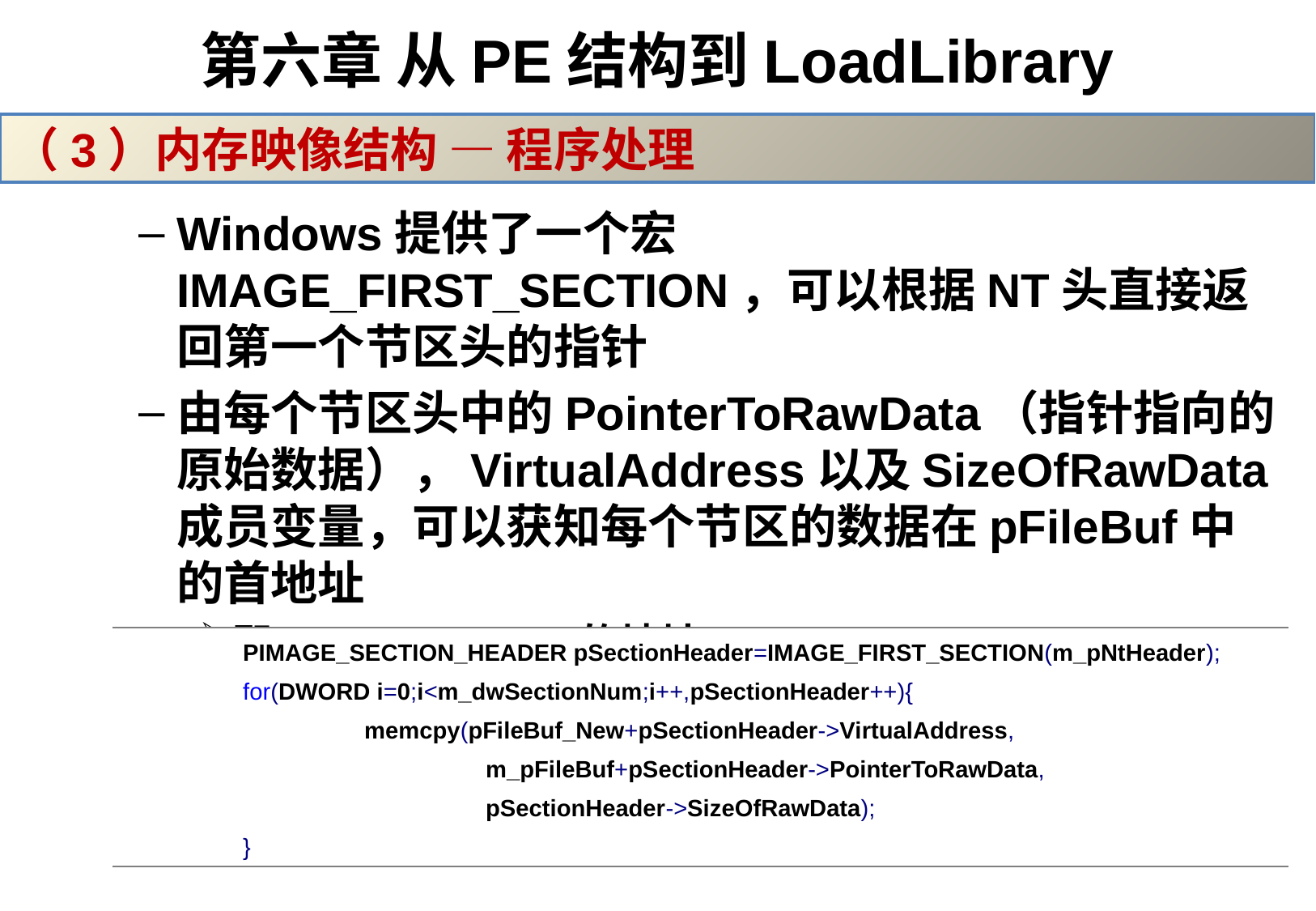

# 第六章 从PE结构到LoadLibrary
（3）内存映像结构 — 程序处理
Windows提供了一个宏IMAGE_FIRST_SECTION，可以根据NT头直接返回第一个节区头的指针
由每个节区头中的PointerToRawData（指针指向的原始数据），VirtualAddress以及SizeOfRawData成员变量，可以获知每个节区的数据在pFileBuf中的首地址
即 pFileBuf_New 的地址 + VirtualAddress
| PIMAGE\_SECTION\_HEADER pSectionHeader=IMAGE\_FIRST\_SECTION(m\_pNtHeader); for(DWORD i=0;i<m\_dwSectionNum;i++,pSectionHeader++){ memcpy(pFileBuf\_New+pSectionHeader->VirtualAddress, m\_pFileBuf+pSectionHeader->PointerToRawData, pSectionHeader->SizeOfRawData); } |
| --- |